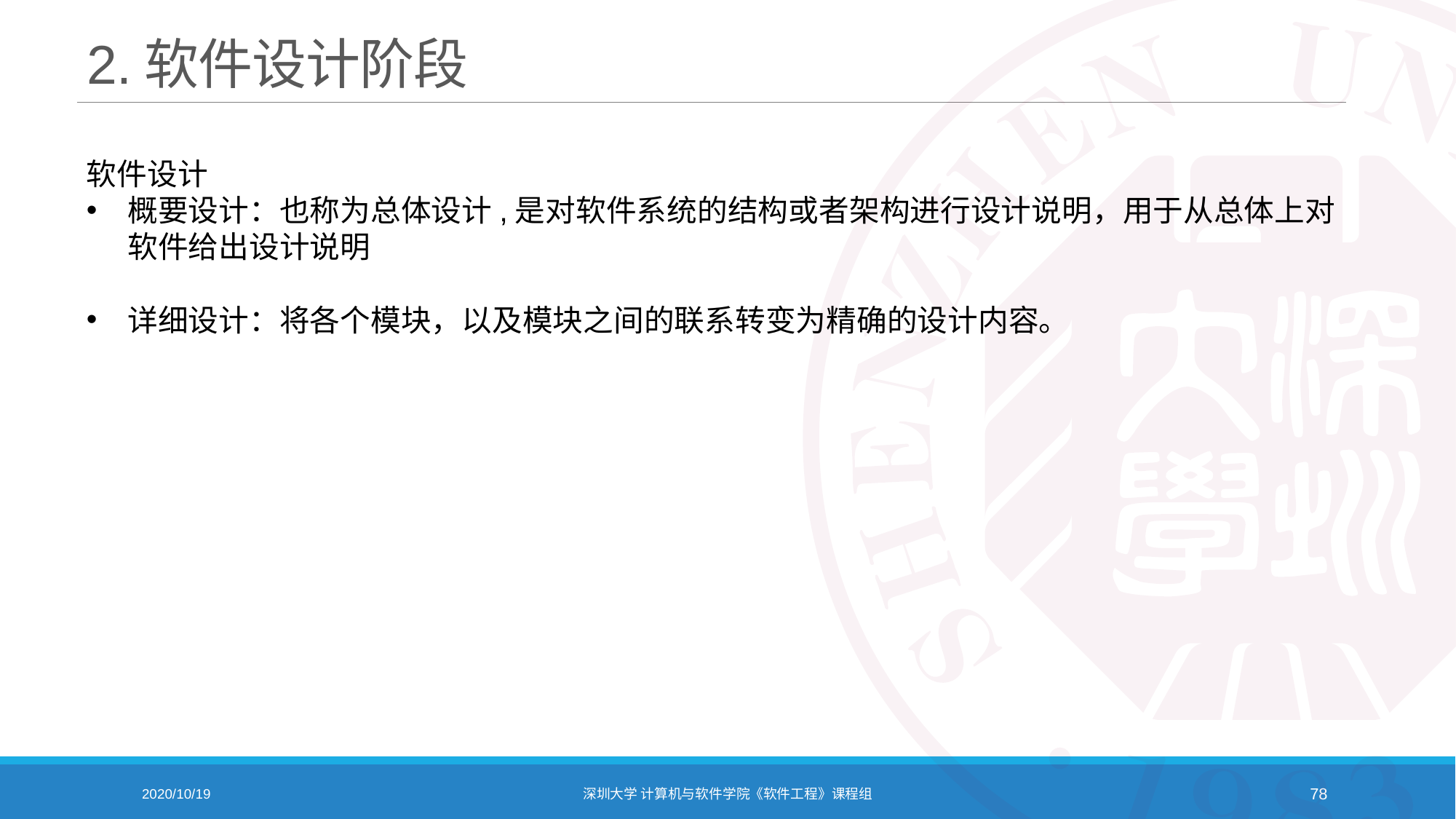

# 2.软件设计阶段
软件设计
概要设计：也称为总体设计,是对软件系统的结构或者架构进行设计说明，用于从总体上对软件给出设计说明

详细设计：将各个模块，以及模块之间的联系转变为精确的设计内容。

2020/10/19
深圳大学 计算机与软件学院《软件工程》课程组
78